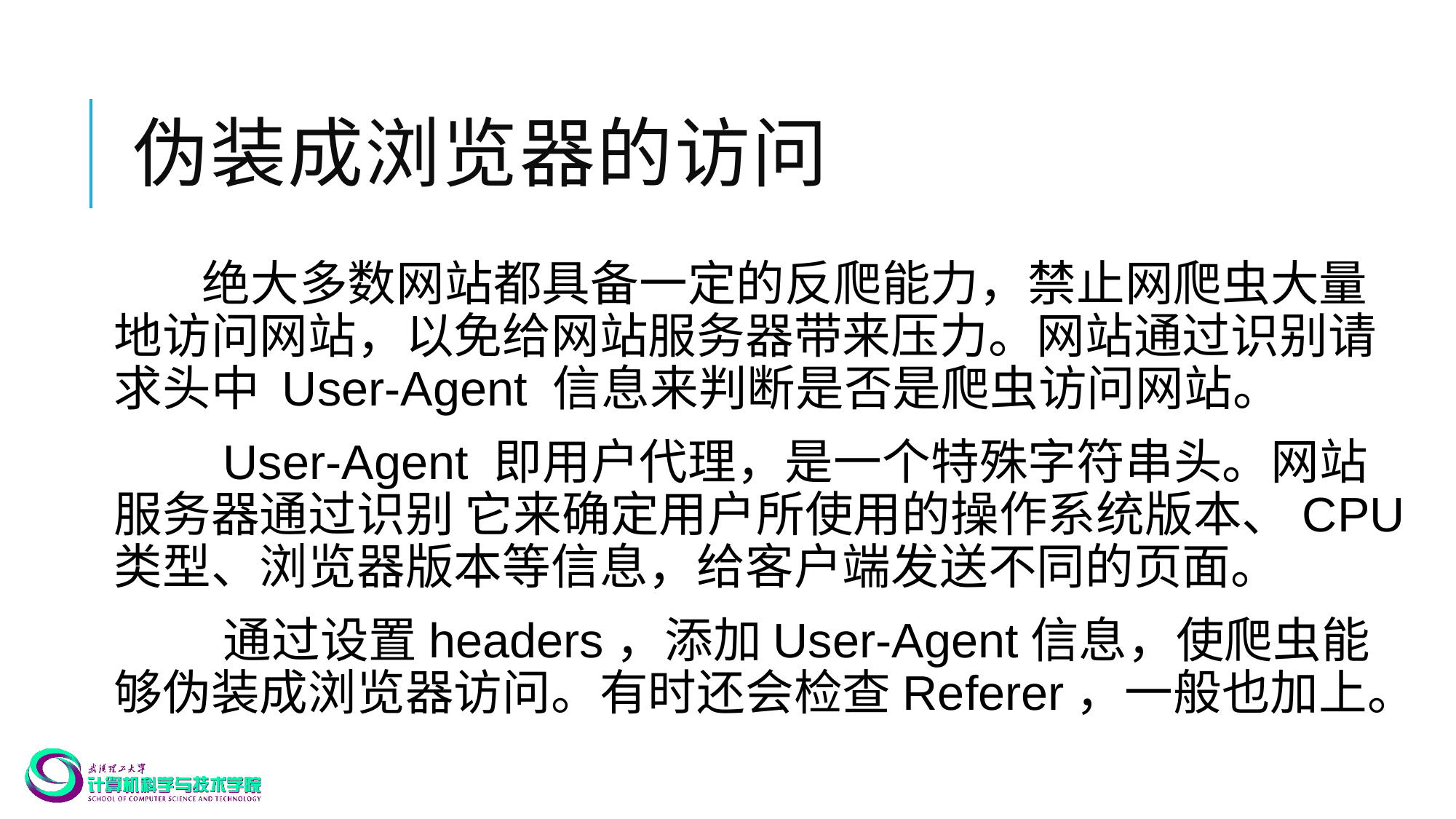

# 伪装成浏览器的访问
       绝大多数网站都具备一定的反爬能力，禁止网爬虫大量地访问网站，以免给网站服务器带来压力。网站通过识别请求头中 User-Agent 信息来判断是否是爬虫访问网站。
	User-Agent 即用户代理，是一个特殊字符串头。网站服务器通过识别 它来确定用户所使用的操作系统版本、CPU 类型、浏览器版本等信息，给客户端发送不同的页面。
	通过设置headers，添加User-Agent信息，使爬虫能够伪装成浏览器访问。有时还会检查Referer，一般也加上。